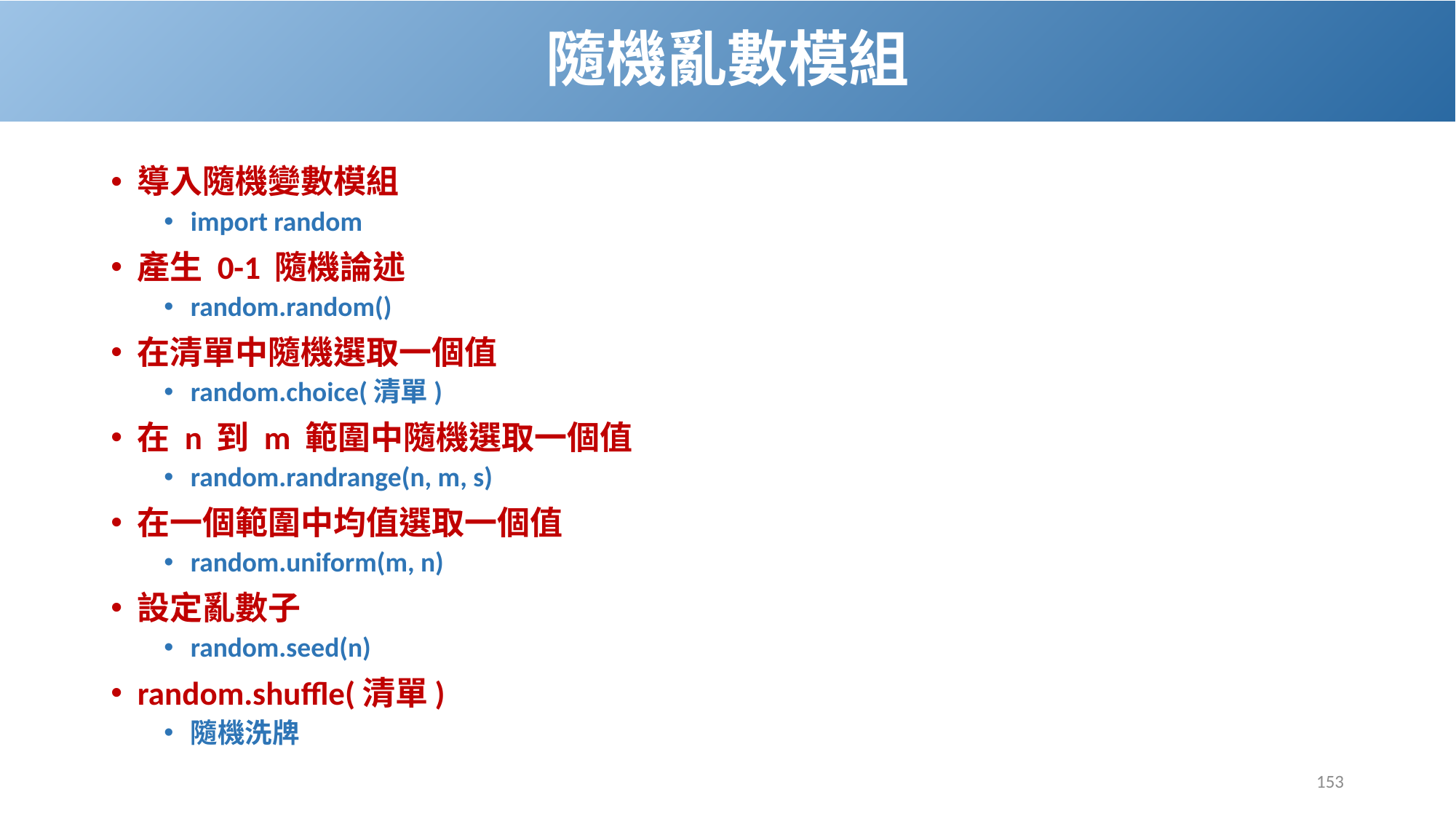

# 隨機亂數模組
導入隨機變數模組
import random
產生 0-1 隨機論述
random.random()
在清單中隨機選取一個值
random.choice(清單)
在 n 到 m 範圍中隨機選取一個值
random.randrange(n, m, s)
在一個範圍中均值選取一個值
random.uniform(m, n)
設定亂數子
random.seed(n)
random.shuffle(清單)
隨機洗牌
153